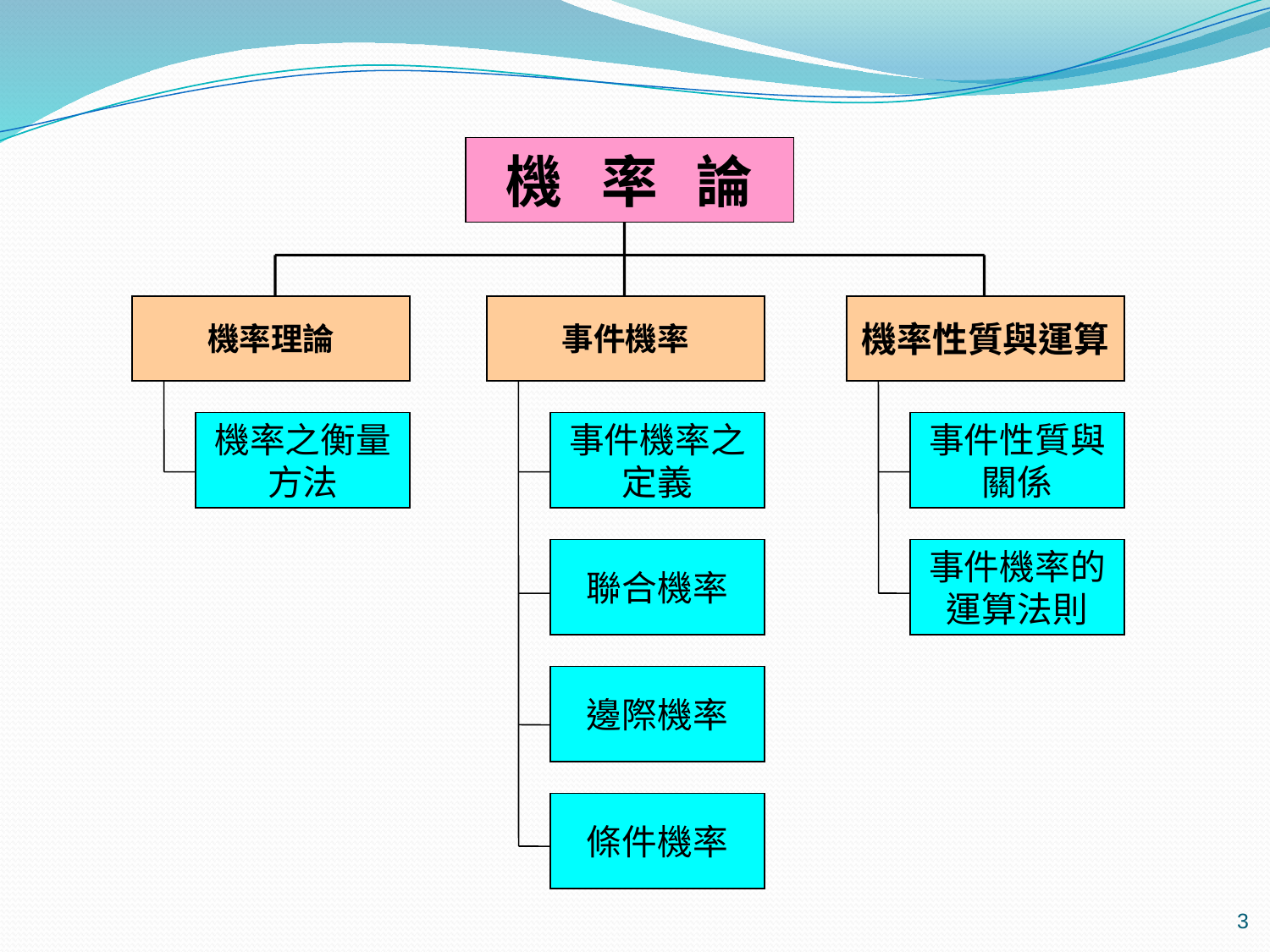

機   率   論

機率理論
事件機率
機率性質與運算

機率之衡量方法
事件機率之定義
事件性質與關係
聯合機率
事件機率的運算法則
邊際機率
條件機率
3